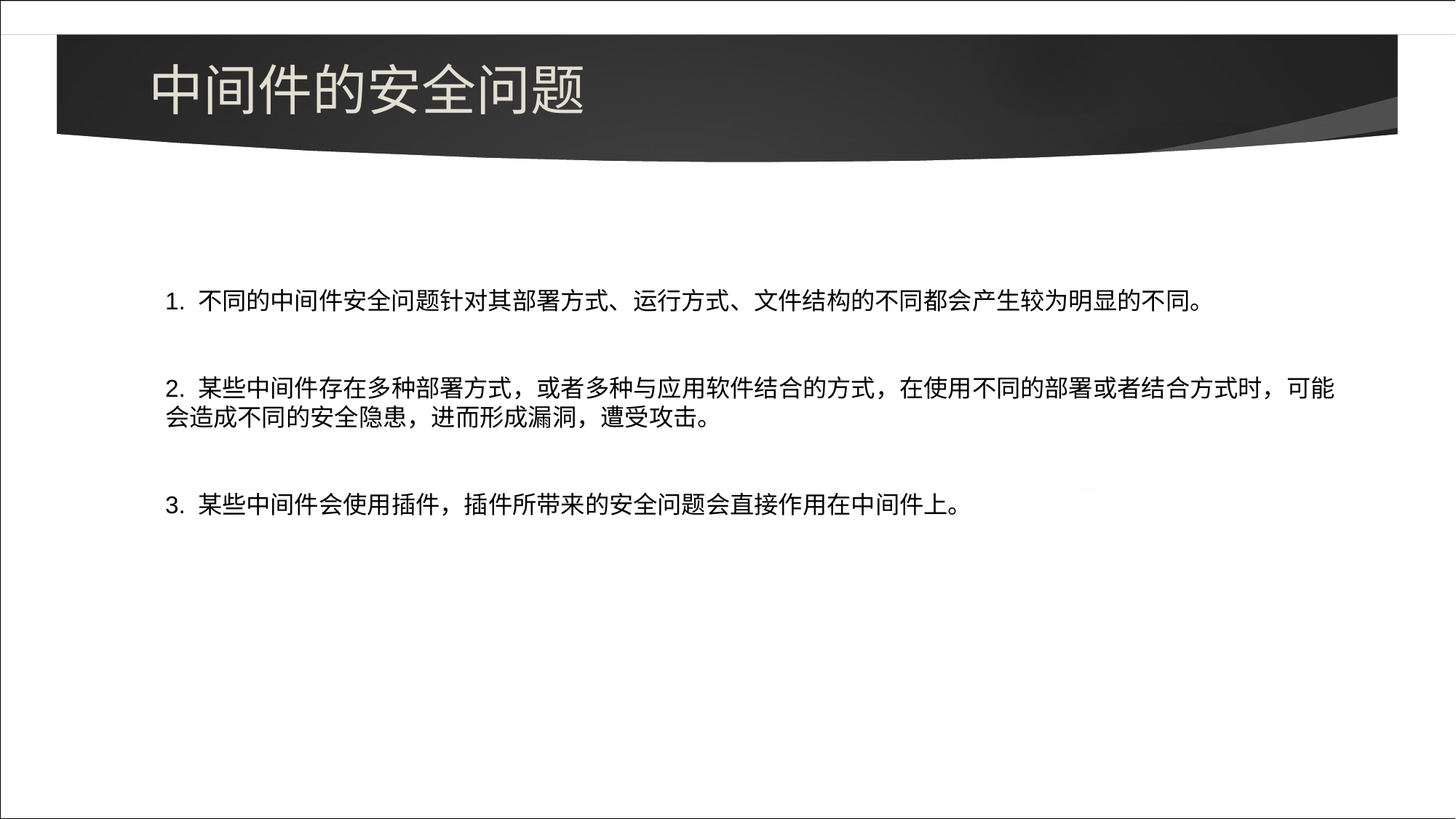

# 中间件的安全问题
1. 不同的中间件安全问题针对其部署方式、运行方式、文件结构的不同都会产生较为明显的不同。

2. 某些中间件存在多种部署方式，或者多种与应用软件结合的方式，在使用不同的部署或者结合方式时，可能会造成不同的安全隐患，进而形成漏洞，遭受攻击。

3. 某些中间件会使用插件，插件所带来的安全问题会直接作用在中间件上。